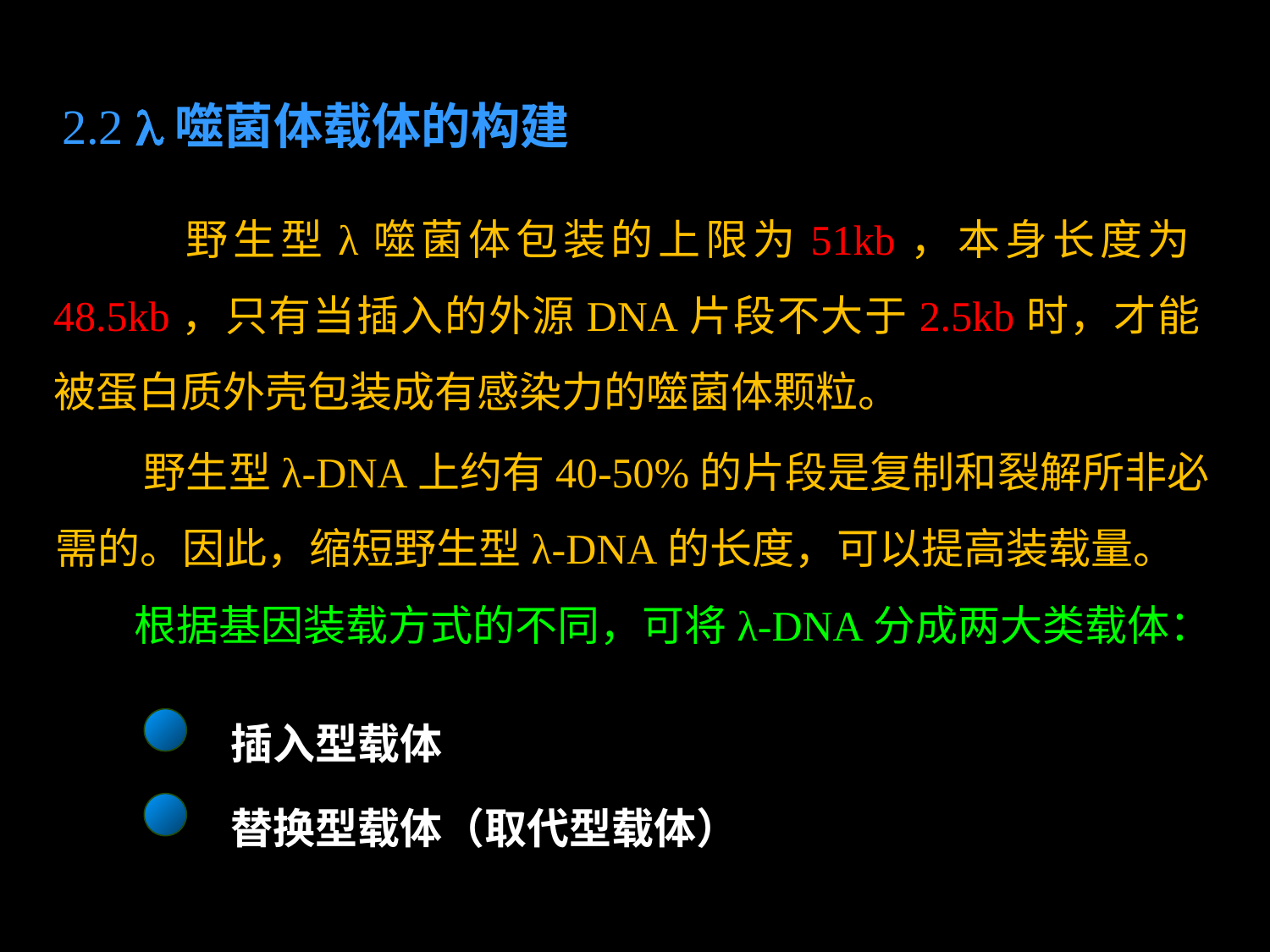

2.2 λ噬菌体载体的构建
        野生型λ噬菌体包装的上限为51kb，本身长度为48.5kb，只有当插入的外源DNA片段不大于2.5kb时，才能被蛋白质外壳包装成有感染力的噬菌体颗粒。
        野生型λ-DNA上约有40-50%的片段是复制和裂解所非必需的。因此，缩短野生型λ-DNA的长度，可以提高装载量。

根据基因装载方式的不同，可将λ-DNA分成两大类载体：
插入型载体

替换型载体（取代型载体）